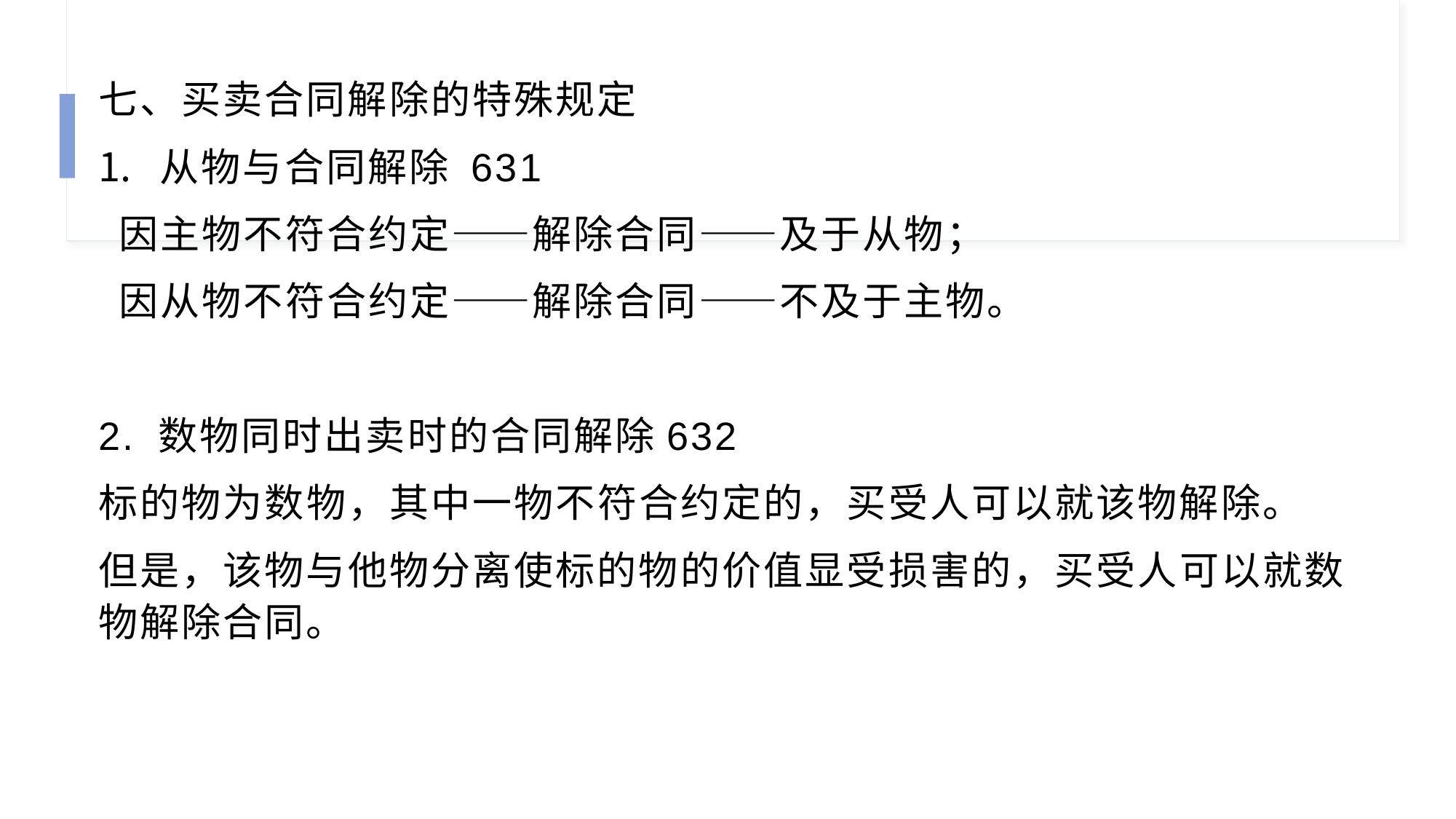

七、买卖合同解除的特殊规定
从物与合同解除 631
 因主物不符合约定——解除合同——及于从物；
 因从物不符合约定——解除合同——不及于主物。

2. 数物同时出卖时的合同解除632
标的物为数物，其中一物不符合约定的，买受人可以就该物解除。
但是，该物与他物分离使标的物的价值显受损害的，买受人可以就数物解除合同。